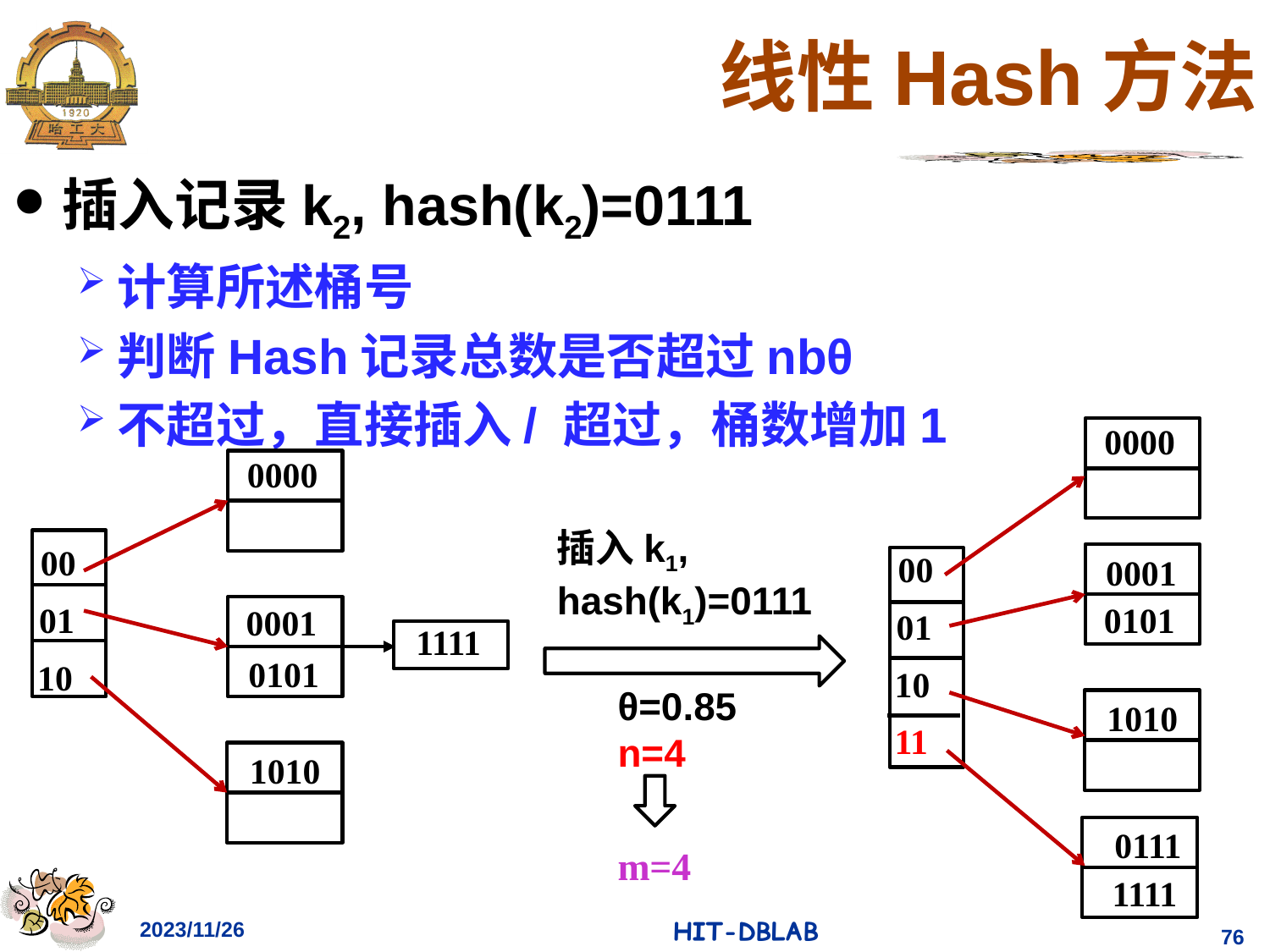

# 线性Hash方法
插入记录k2, hash(k2)=0111
计算所述桶号
判断Hash记录总数是否超过nbθ
不超过，直接插入/ 超过，桶数增加1

0000

00

0001

0101
01
10

1010
11
0111

1111
0000

00
01

1111
0101
10

1010
0001

插入k1, hash(k1)=0111
θ=0.85
n=4

m=4
2023/11/26
HIT-DBLAB
76